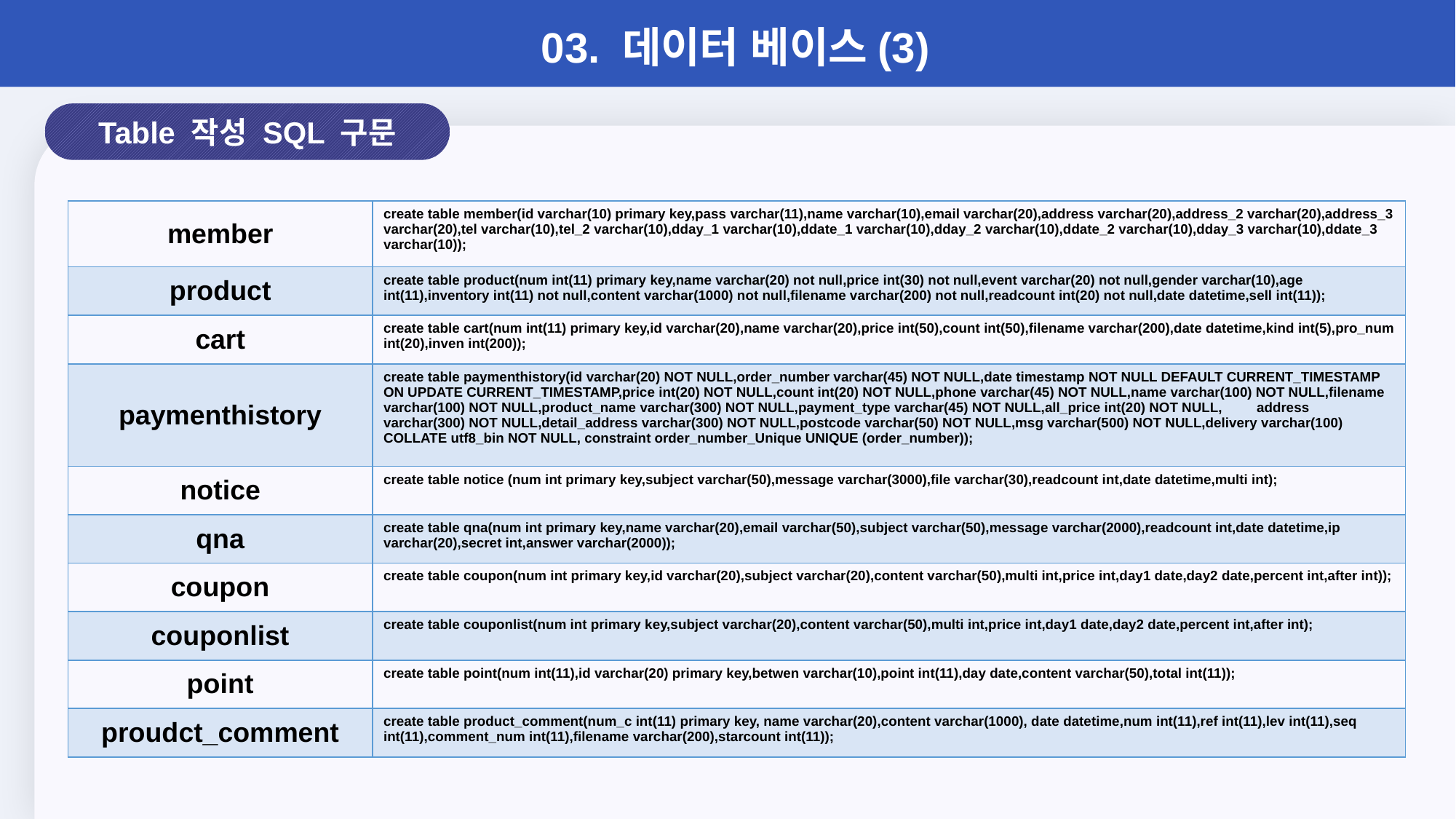

03. 데이터 베이스(3)
04. 기능 및 구현
Table 작성 SQL 구문

| member | create table member(id varchar(10) primary key,pass varchar(11),name varchar(10),email varchar(20),address varchar(20),address\_2 varchar(20),address\_3 varchar(20),tel varchar(10),tel\_2 varchar(10),dday\_1 varchar(10),ddate\_1 varchar(10),dday\_2 varchar(10),ddate\_2 varchar(10),dday\_3 varchar(10),ddate\_3 varchar(10)); |
| --- | --- |
| product | create table product(num int(11) primary key,name varchar(20) not null,price int(30) not null,event varchar(20) not null,gender varchar(10),age int(11),inventory int(11) not null,content varchar(1000) not null,filename varchar(200) not null,readcount int(20) not null,date datetime,sell int(11)); |
| cart | create table cart(num int(11) primary key,id varchar(20),name varchar(20),price int(50),count int(50),filename varchar(200),date datetime,kind int(5),pro\_num int(20),inven int(200)); |
| paymenthistory | create table paymenthistory(id varchar(20) NOT NULL,order\_number varchar(45) NOT NULL,date timestamp NOT NULL DEFAULT CURRENT\_TIMESTAMP ON UPDATE CURRENT\_TIMESTAMP,price int(20) NOT NULL,count int(20) NOT NULL,phone varchar(45) NOT NULL,name varchar(100) NOT NULL,filename varchar(100) NOT NULL,product\_name varchar(300) NOT NULL,payment\_type varchar(45) NOT NULL,all\_price int(20) NOT NULL, address varchar(300) NOT NULL,detail\_address varchar(300) NOT NULL,postcode varchar(50) NOT NULL,msg varchar(500) NOT NULL,delivery varchar(100) COLLATE utf8\_bin NOT NULL, constraint order\_number\_Unique UNIQUE (order\_number)); |
| notice | create table notice (num int primary key,subject varchar(50),message varchar(3000),file varchar(30),readcount int,date datetime,multi int); |
| qna | create table qna(num int primary key,name varchar(20),email varchar(50),subject varchar(50),message varchar(2000),readcount int,date datetime,ip varchar(20),secret int,answer varchar(2000)); |
| coupon | create table coupon(num int primary key,id varchar(20),subject varchar(20),content varchar(50),multi int,price int,day1 date,day2 date,percent int,after int)); |
| couponlist | create table couponlist(num int primary key,subject varchar(20),content varchar(50),multi int,price int,day1 date,day2 date,percent int,after int); |
| point | create table point(num int(11),id varchar(20) primary key,betwen varchar(10),point int(11),day date,content varchar(50),total int(11)); |
| proudct\_comment | create table product\_comment(num\_c int(11) primary key, name varchar(20),content varchar(1000), date datetime,num int(11),ref int(11),lev int(11),seq int(11),comment\_num int(11),filename varchar(200),starcount int(11)); |